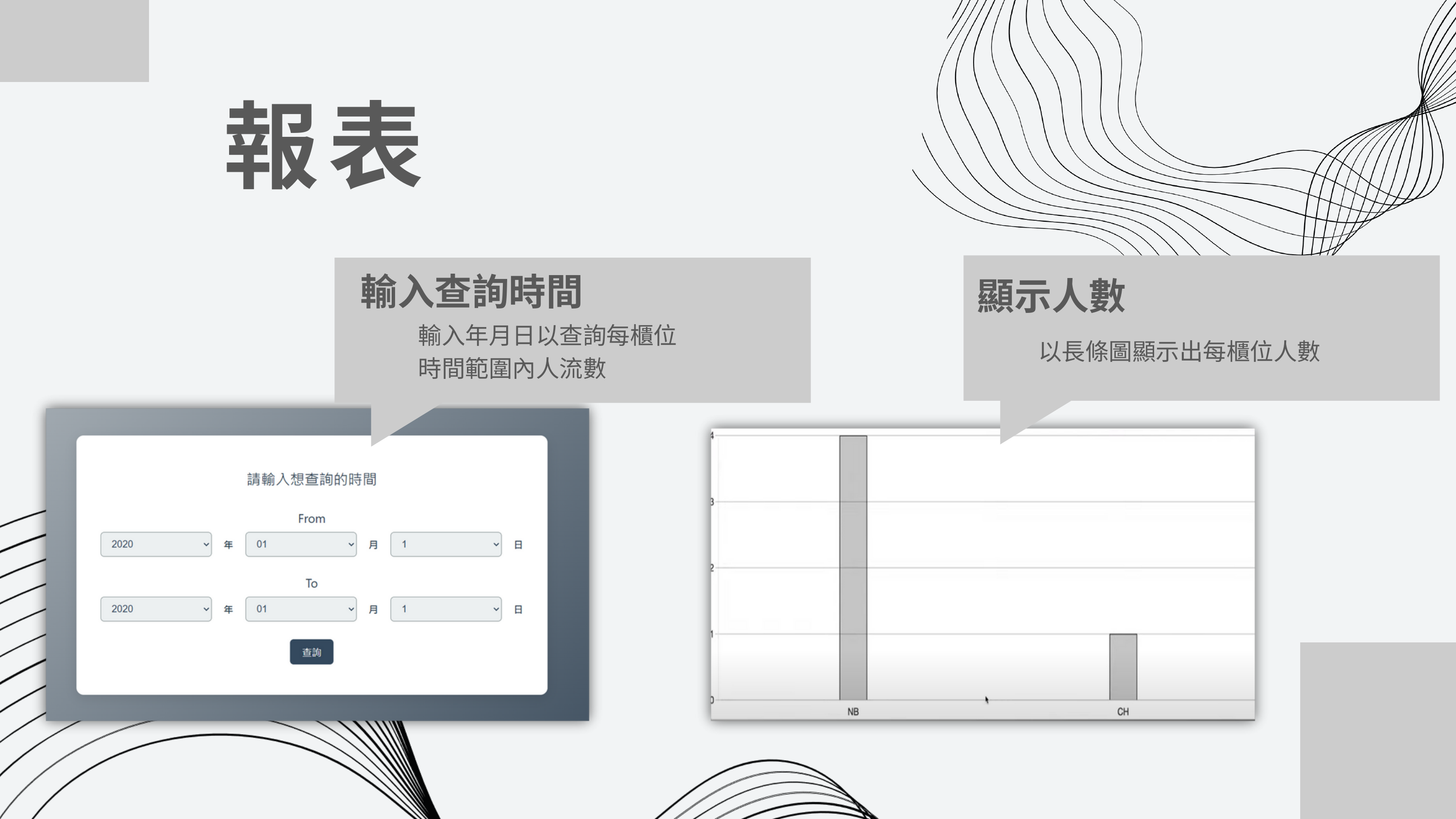

報表

輸入查詢時間
顯示人數
輸入年月日以查詢每櫃位
時間範圍內人流數
以長條圖顯示出每櫃位人數